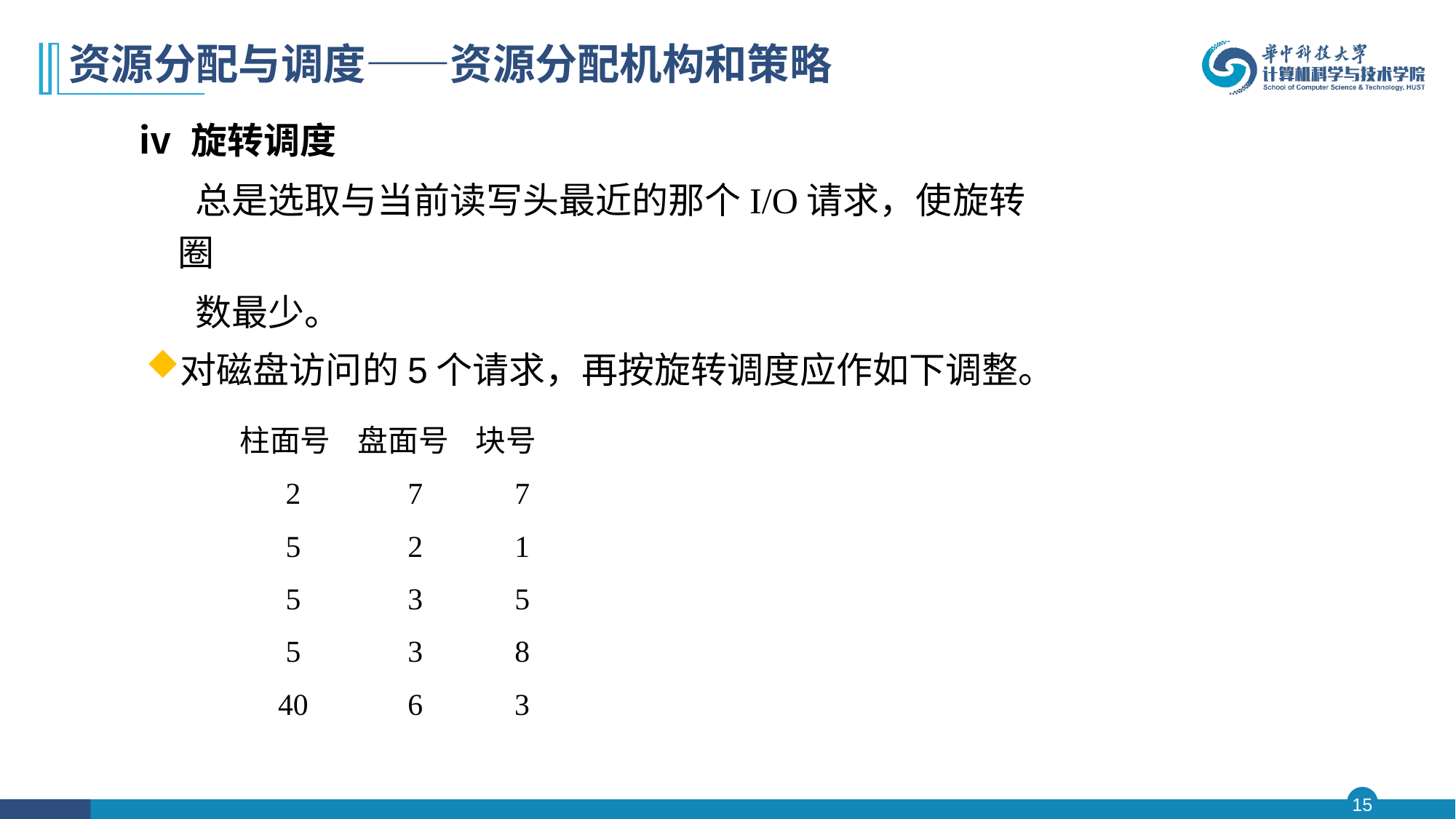

# 资源分配与调度——资源分配机构和策略
ⅳ 旋转调度
      总是选取与当前读写头最近的那个I/O请求，使旋转圈
      数最少。
对磁盘访问的5个请求，再按旋转调度应作如下调整。
柱面号    盘面号    块号
      2              7            7
      5              2            1
      5              3            5
      5              3            8
     40             6            3